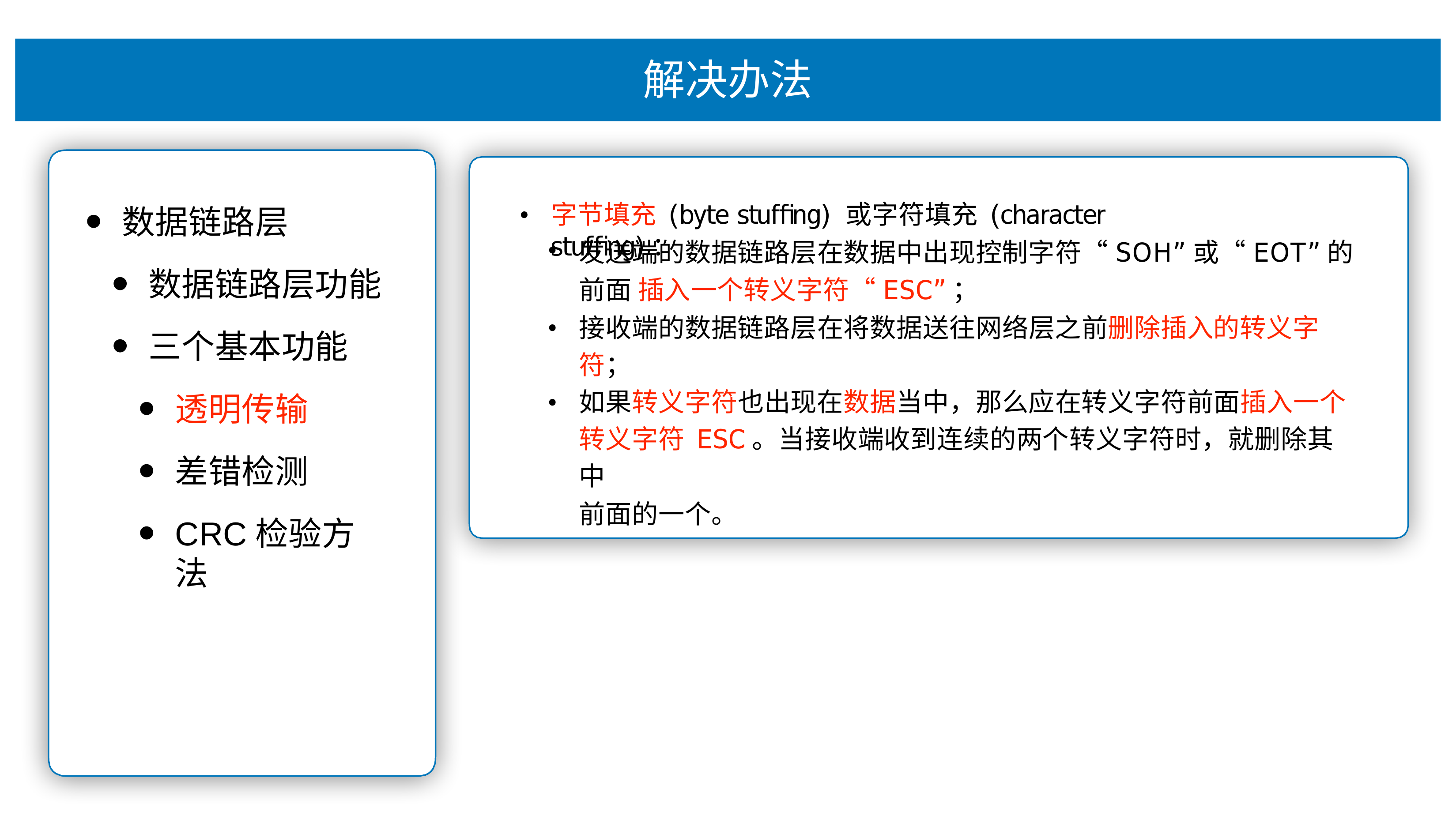

# 解决办法

数据链路层
数据链路层功能
三个基本功能
透明传输
差错检测
CRC检验⽅法
字节填充 (byte stuffing) 或字符填充 (character stuffing)：
•
发送端的数据链路层在数据中出现控制字符“SOH”或“EOT”的前⾯ 插⼊⼀个转义字符“ESC”；
接收端的数据链路层在将数据送往⽹络层之前删除插⼊的转义字 符；
如果转义字符也出现在数据当中，那么应在转义字符前⾯插⼊⼀个 转义字符 ESC。当接收端收到连续的两个转义字符时，就删除其中
前⾯的⼀个。
•
•